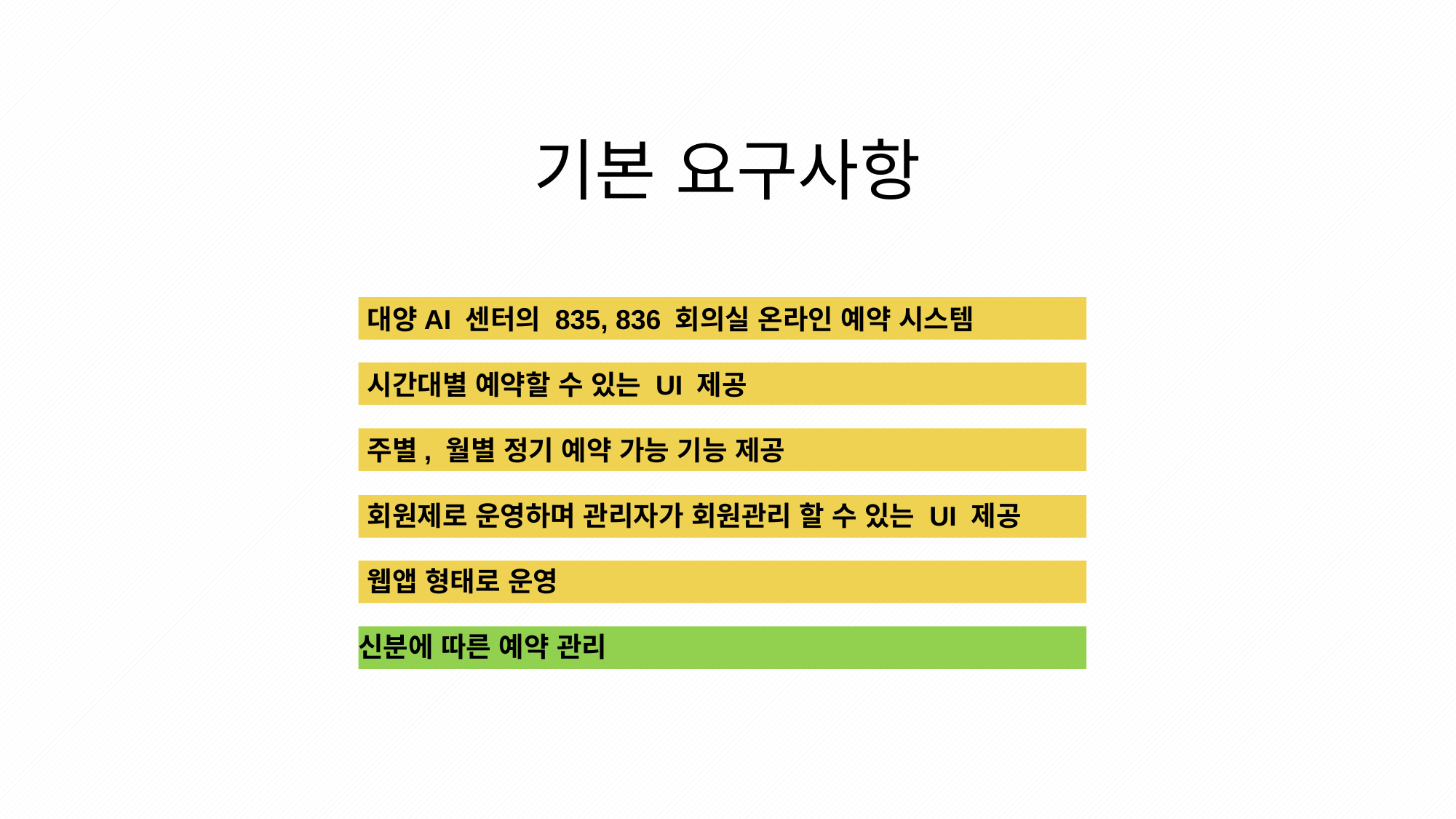

기본 요구사항
대양AI 센터의 835, 836 회의실 온라인 예약 시스템

시간대별 예약할 수 있는 UI 제공

주별, 월별 정기 예약 가능 기능 제공

회원제로 운영하며 관리자가 회원관리 할 수 있는 UI 제공

웹앱 형태로 운영

   신분에 따른 예약 관리